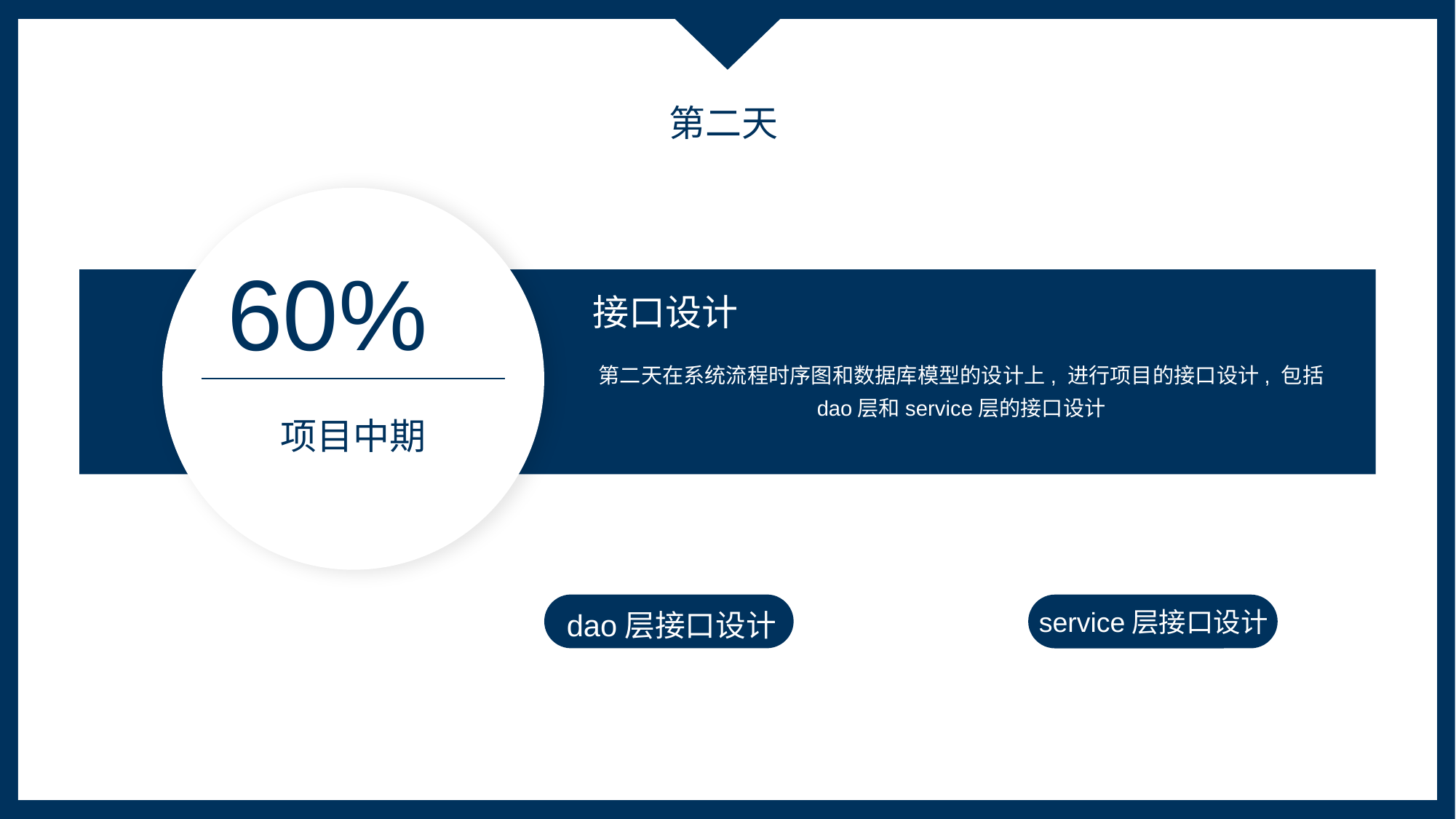

第二天

60%

接口设计
第二天在系统流程时序图和数据库模型的设计上, 进行项目的接口设计, 包括dao层和service层的接口设计

项目中期

service层接口设计

dao层接口设计